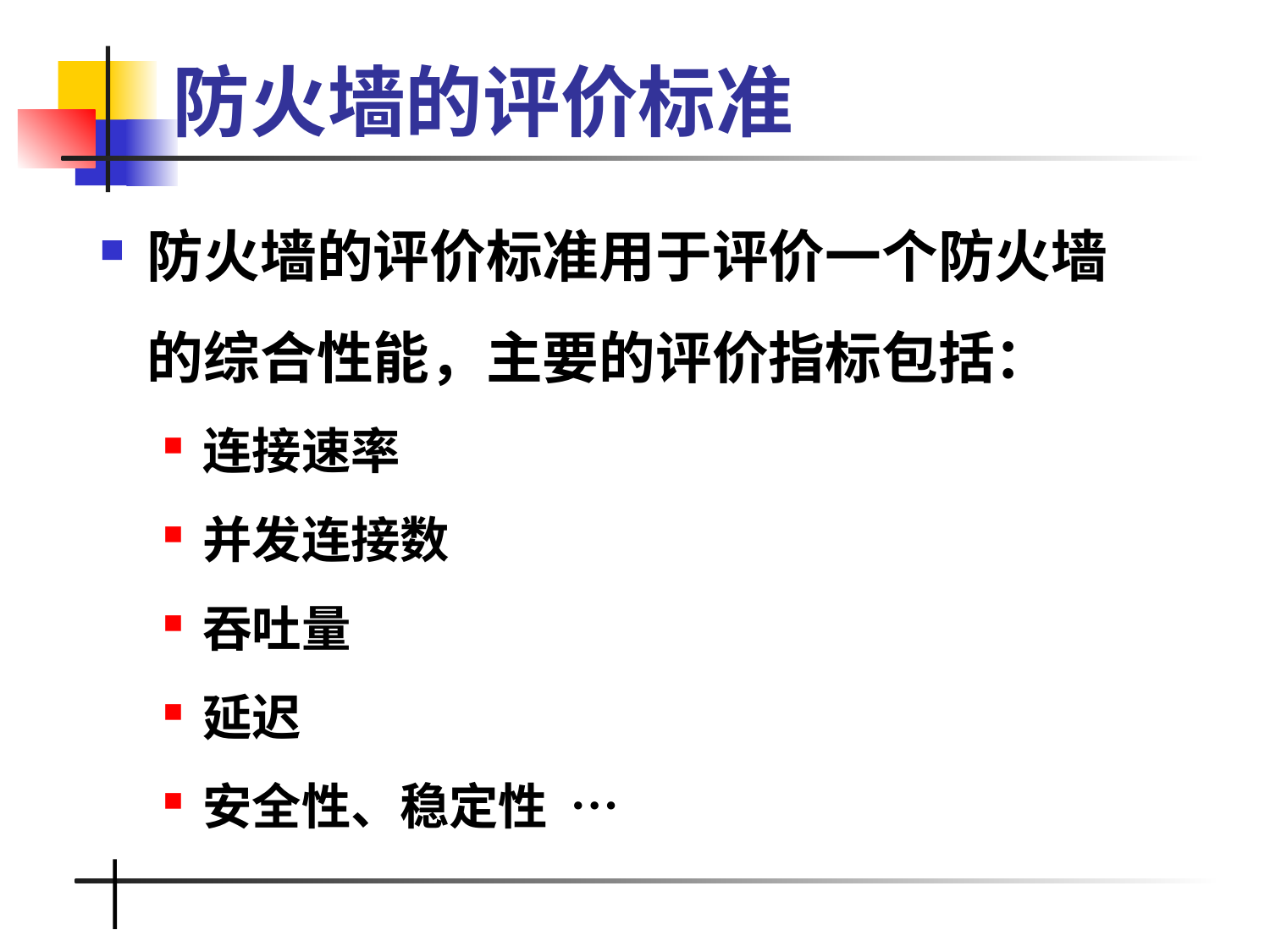

# 防火墙的评价标准
防火墙的评价标准用于评价一个防火墙的综合性能，主要的评价指标包括：
连接速率
并发连接数
吞吐量
延迟
安全性、稳定性  …